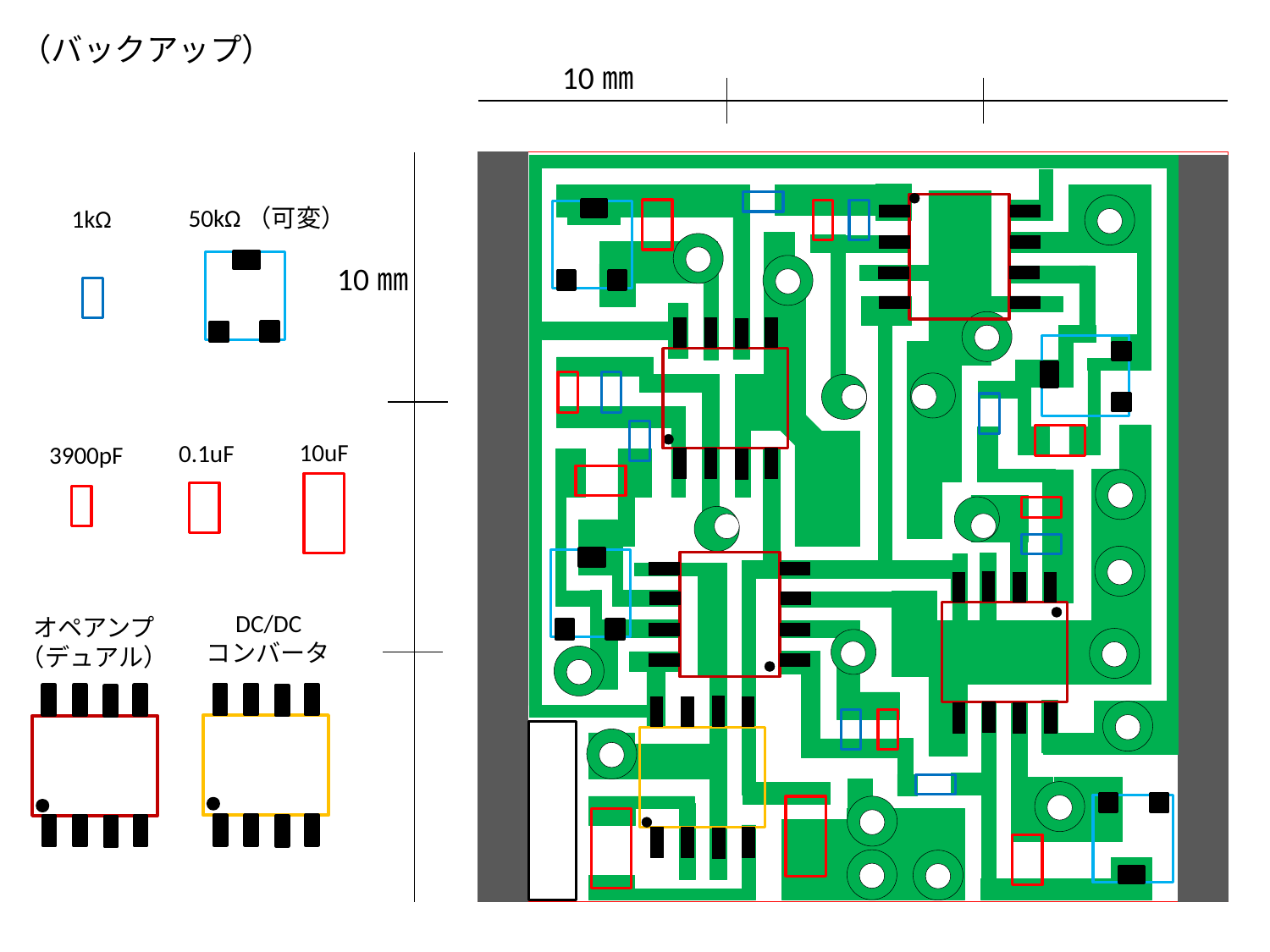

（バックアップ）
10㎜

50kΩ（可変）
1kΩ

10㎜

10uF

0.1uF

3900pF

DC/DC
コンバータ
オペアンプ
（デュアル）